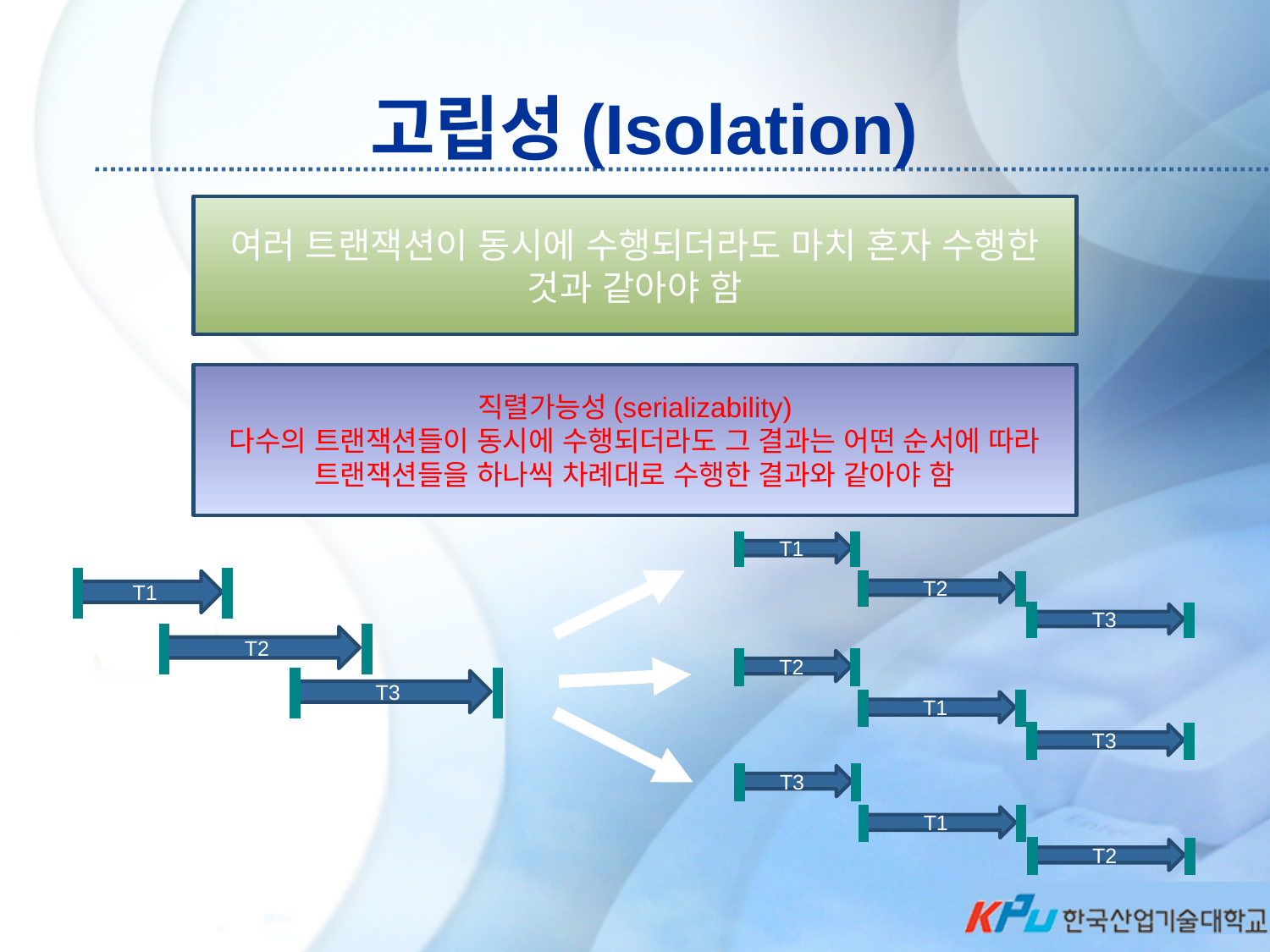

# 고립성(Isolation)
여러 트랜잭션이 동시에 수행되더라도 마치 혼자 수행한 것과 같아야 함
직렬가능성(serializability)
다수의 트랜잭션들이 동시에 수행되더라도 그 결과는 어떤 순서에 따라 트랜잭션들을 하나씩 차례대로 수행한 결과와 같아야 함
T1
T2
T3
T1
T2
T3
T2
T1
T3
T3
T1
T2